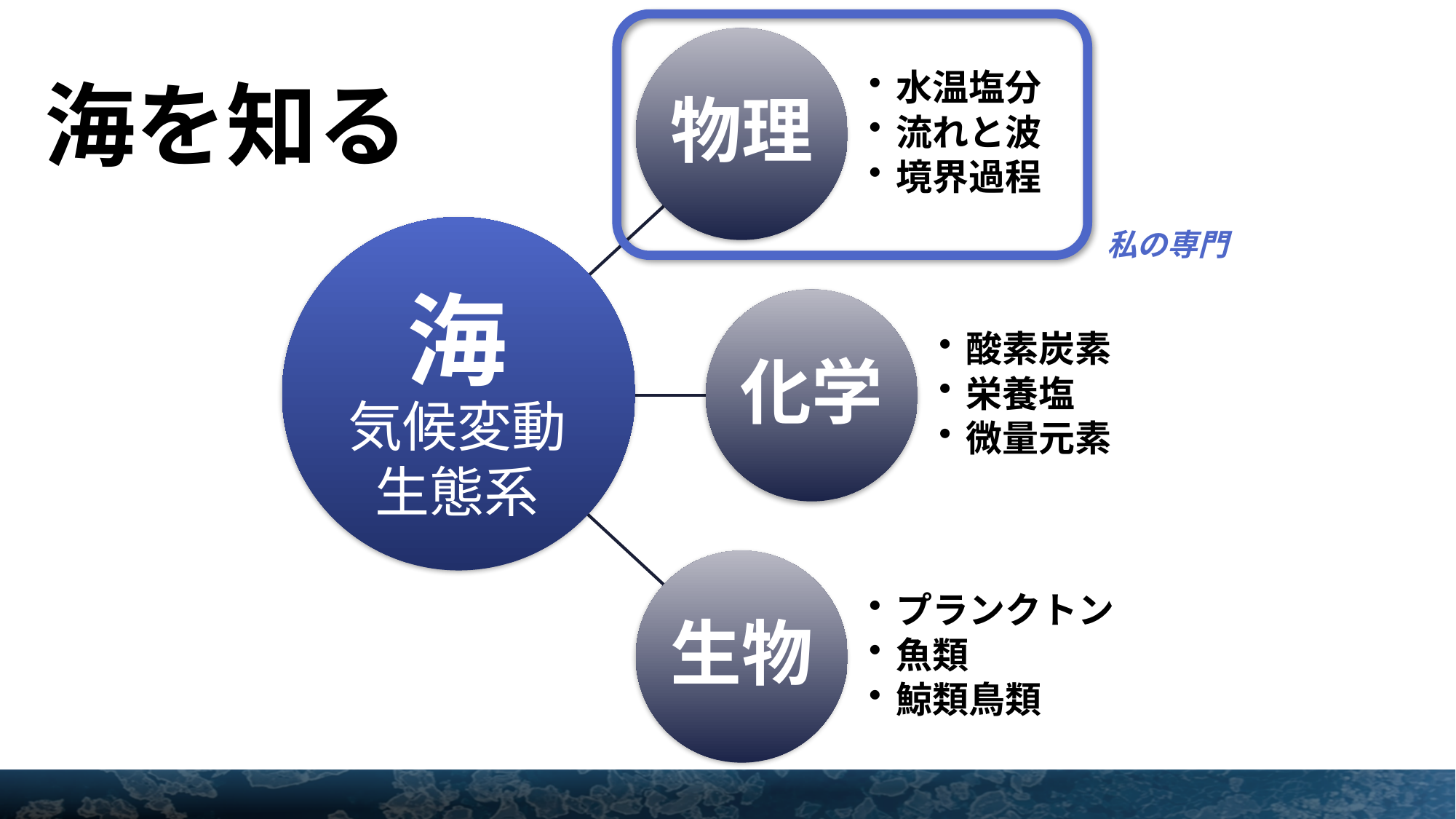

海を知る
物理
水温塩分
流れと波
境界過程
化学
酸素炭素
栄養塩
微量元素
生物
プランクトン
魚類
鯨類鳥類
海
気候変動
生態系

私の専門